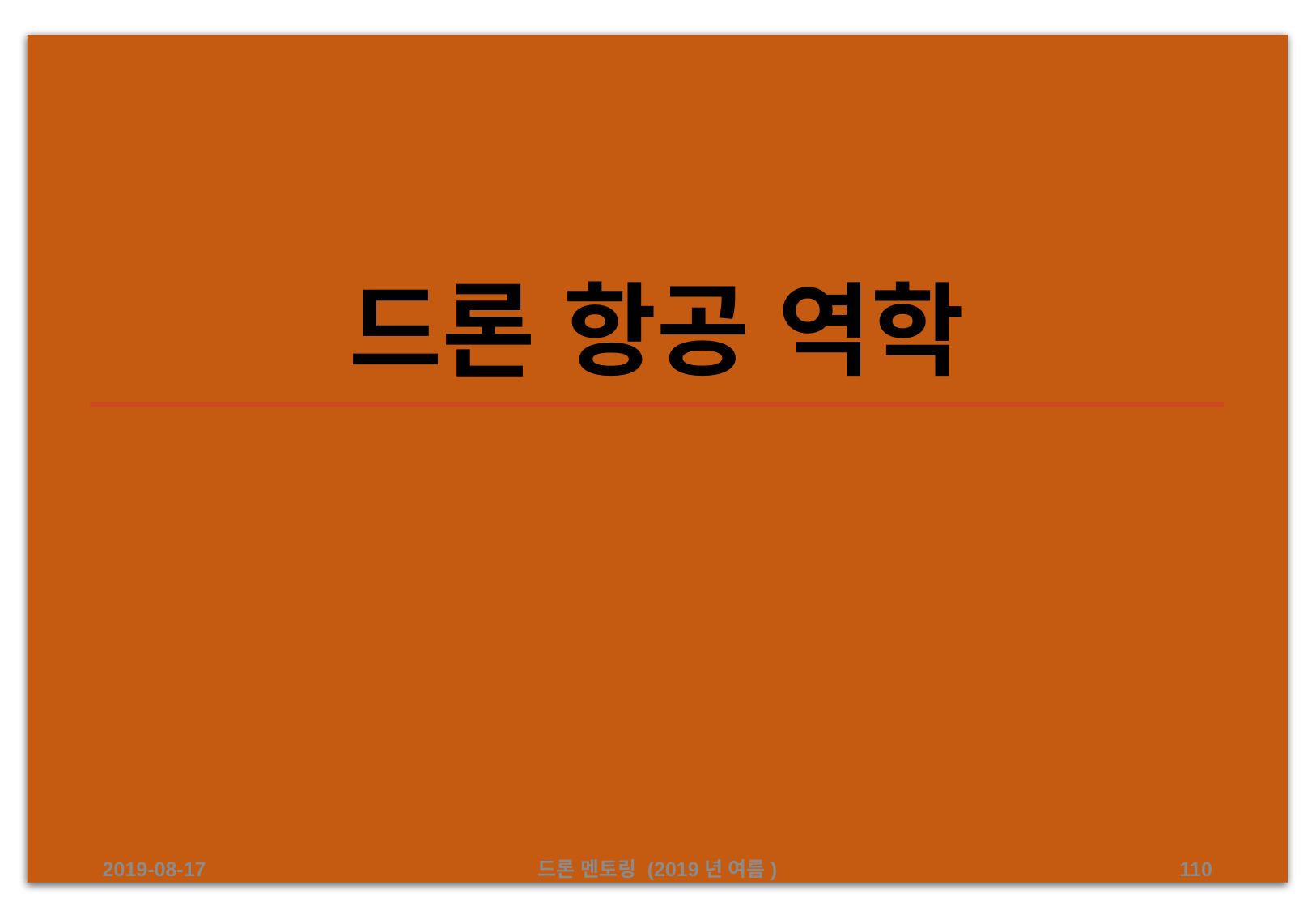

# 드론 항공 역학

2019-08-17
드론 멘토링 (2019년 여름)
110